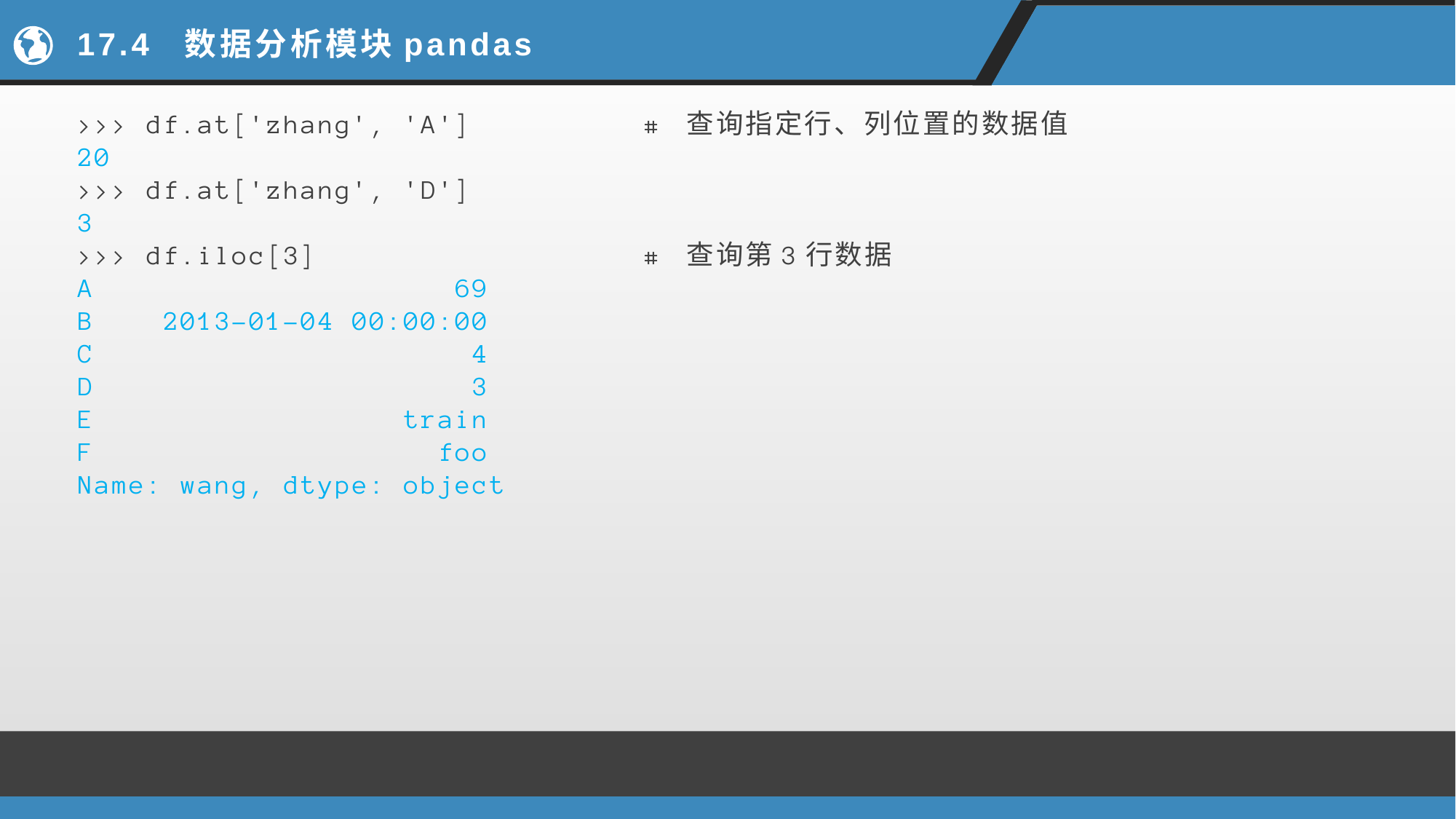

# 17.4  数据分析模块pandas

>>> df.at['zhang', 'A']          # 查询指定行、列位置的数据值
20
>>> df.at['zhang', 'D']
3
>>> df.iloc[3]                   # 查询第3行数据
A                     69
B    2013-01-04 00:00:00
C                      4
D                      3
E                  train
F                    foo
Name: wang, dtype: object